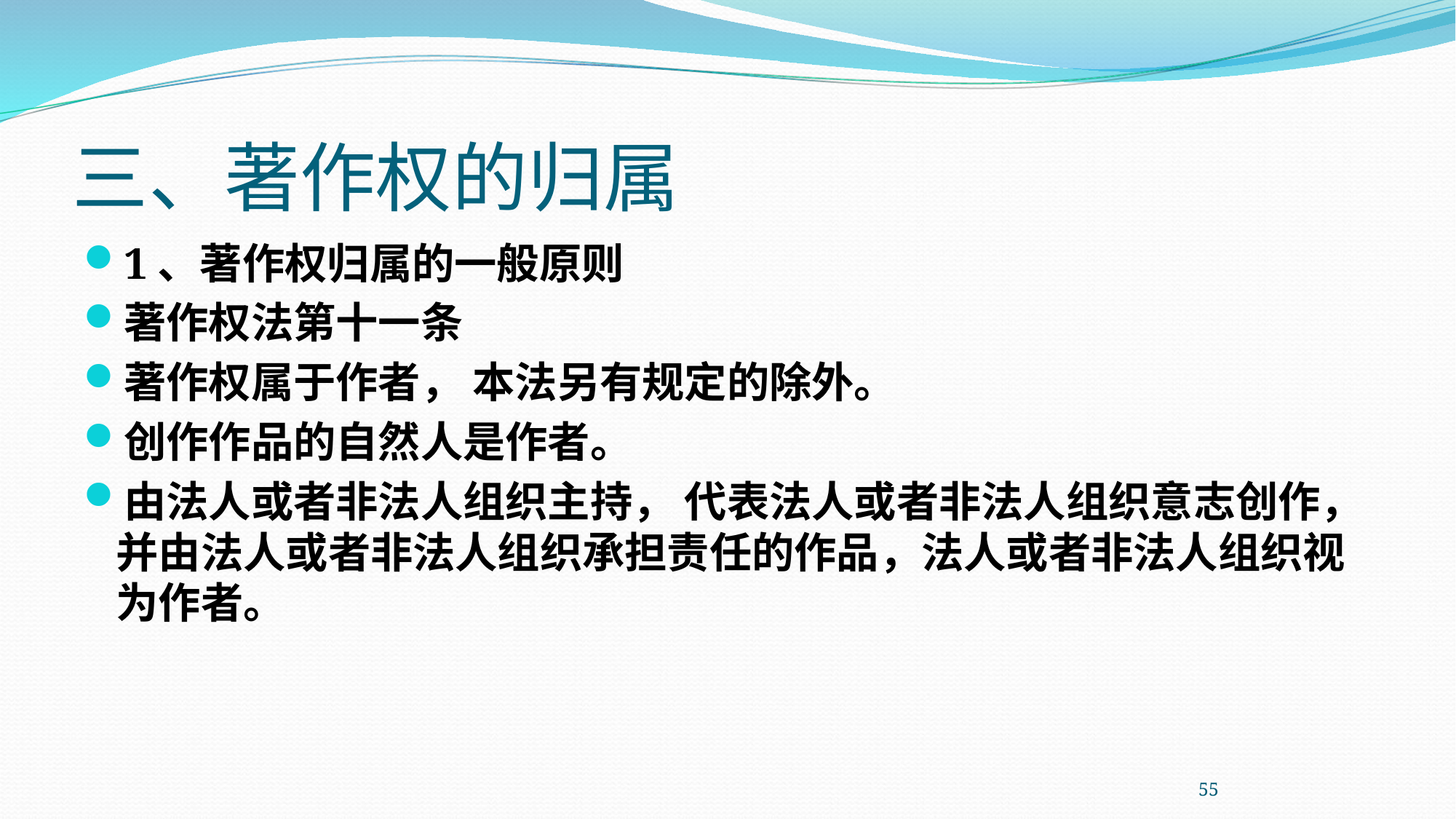

三、著作权的归属
1、著作权归属的一般原则
著作权法第十一条
著作权属于作者， 本法另有规定的除外。
创作作品的自然人是作者。
由法人或者非法人组织主持， 代表法人或者非法人组织意志创作，并由法人或者非法人组织承担责任的作品，法人或者非法人组织视为作者。
55